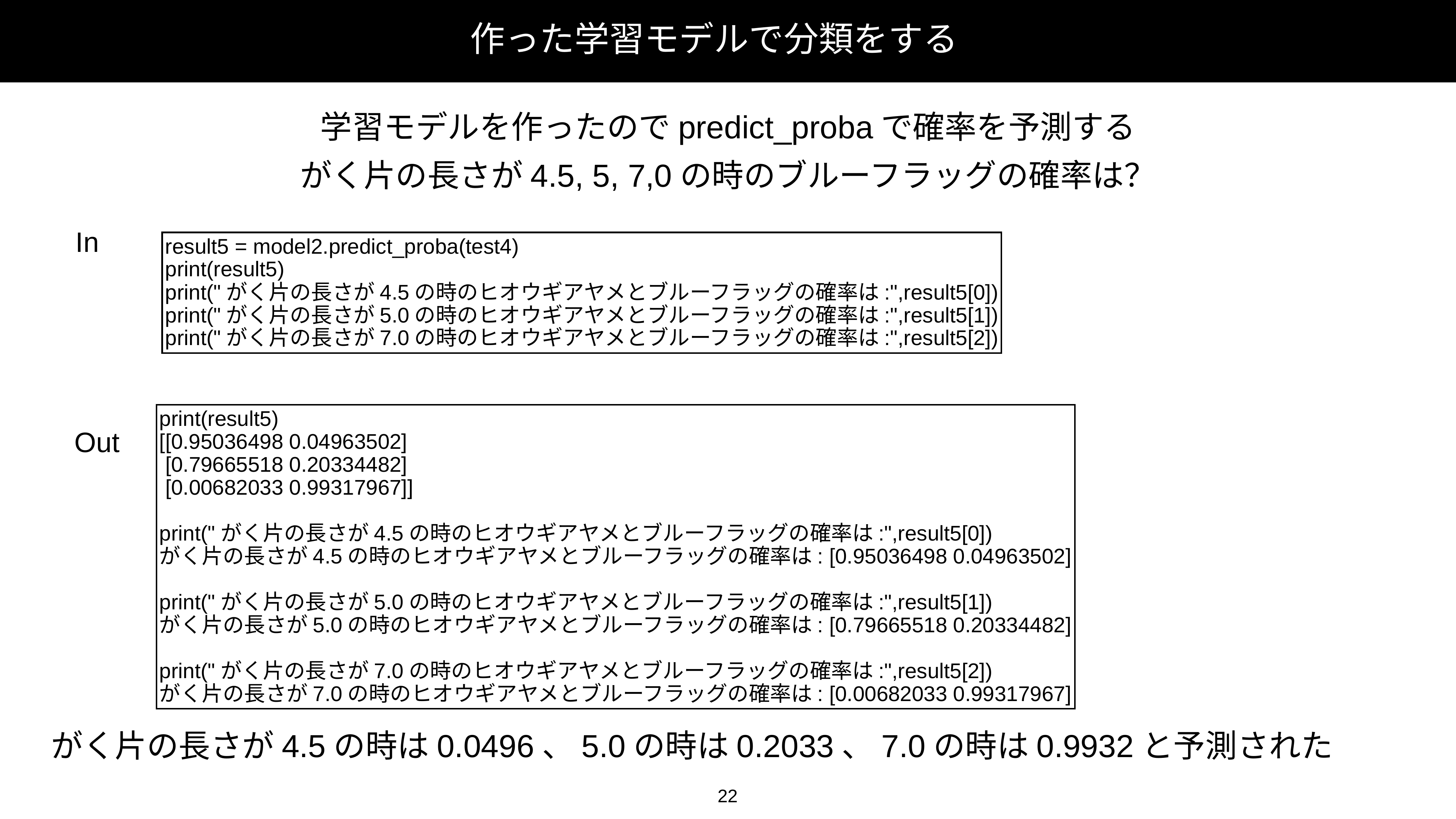

作った学習モデルで分類をする
学習モデルを作ったのでpredict_probaで確率を予測する
がく片の長さが4.5, 5, 7,0の時のブルーフラッグの確率は？
In
result5 = model2.predict_proba(test4)
print(result5)
print("がく片の長さが4.5の時のヒオウギアヤメとブルーフラッグの確率は:",result5[0])
print("がく片の長さが5.0の時のヒオウギアヤメとブルーフラッグの確率は:",result5[1])
print("がく片の長さが7.0の時のヒオウギアヤメとブルーフラッグの確率は:",result5[2])
print(result5)
[[0.95036498 0.04963502]
 [0.79665518 0.20334482]
 [0.00682033 0.99317967]]

print("がく片の長さが4.5の時のヒオウギアヤメとブルーフラッグの確率は:",result5[0])
がく片の長さが4.5の時のヒオウギアヤメとブルーフラッグの確率は: [0.95036498 0.04963502]

print("がく片の長さが5.0の時のヒオウギアヤメとブルーフラッグの確率は:",result5[1])
がく片の長さが5.0の時のヒオウギアヤメとブルーフラッグの確率は: [0.79665518 0.20334482]

print("がく片の長さが7.0の時のヒオウギアヤメとブルーフラッグの確率は:",result5[2])
がく片の長さが7.0の時のヒオウギアヤメとブルーフラッグの確率は: [0.00682033 0.99317967]
Out
がく片の長さが4.5の時は0.0496、5.0の時は0.2033、7.0の時は0.9932と予測された
22